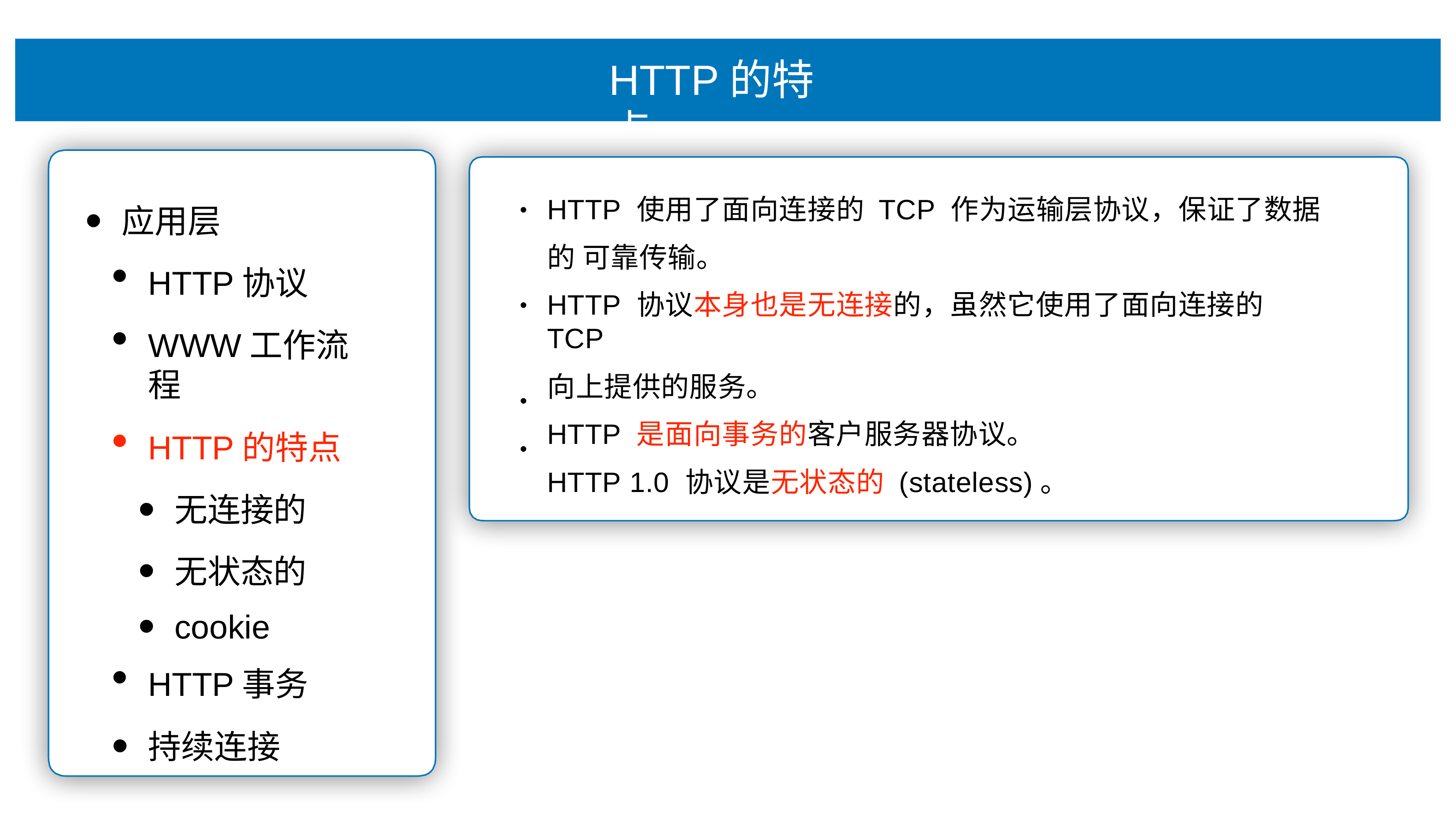

# HTTP的特点

HTTP 使⽤了⾯向连接的 TCP 作为运输层协议，保证了数据的 可靠传输。
HTTP 协议本身也是⽆连接的，虽然它使⽤了⾯向连接的 TCP
向上提供的服务。
HTTP 是⾯向事务的客户服务器协议。
HTTP 1.0 协议是⽆状态的 (stateless)。
应⽤层
HTTP协议
WWW⼯作流程
HTTP的特点
⽆连接的
⽆状态的
cookie
HTTP事务
持续连接
•
•
•
•